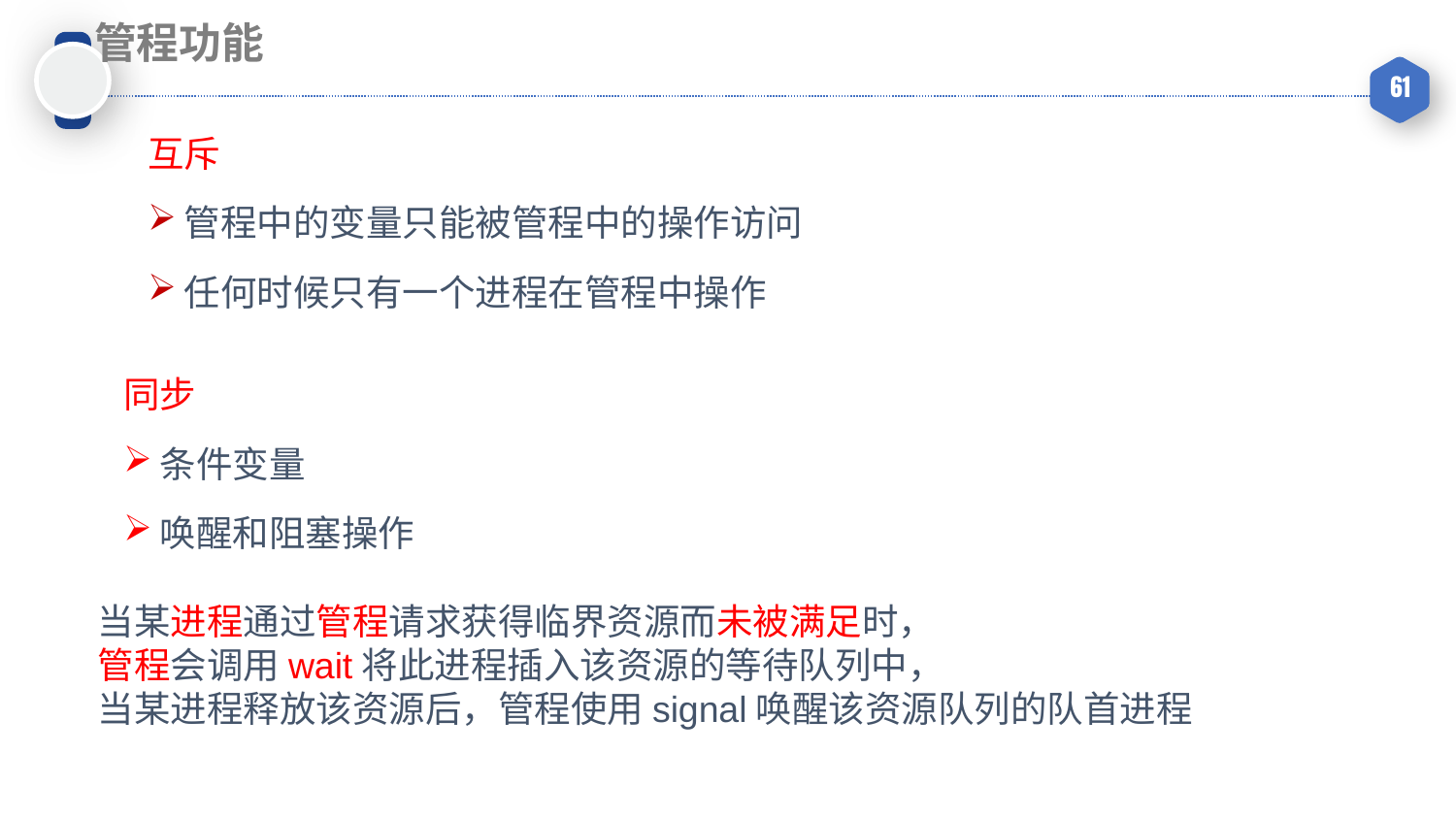

管程功能
互斥
管程中的变量只能被管程中的操作访问
任何时候只有一个进程在管程中操作

同步
条件变量
唤醒和阻塞操作
当某进程通过管程请求获得临界资源而未被满足时，
管程会调用wait将此进程插入该资源的等待队列中，
当某进程释放该资源后，管程使用signal唤醒该资源队列的队首进程